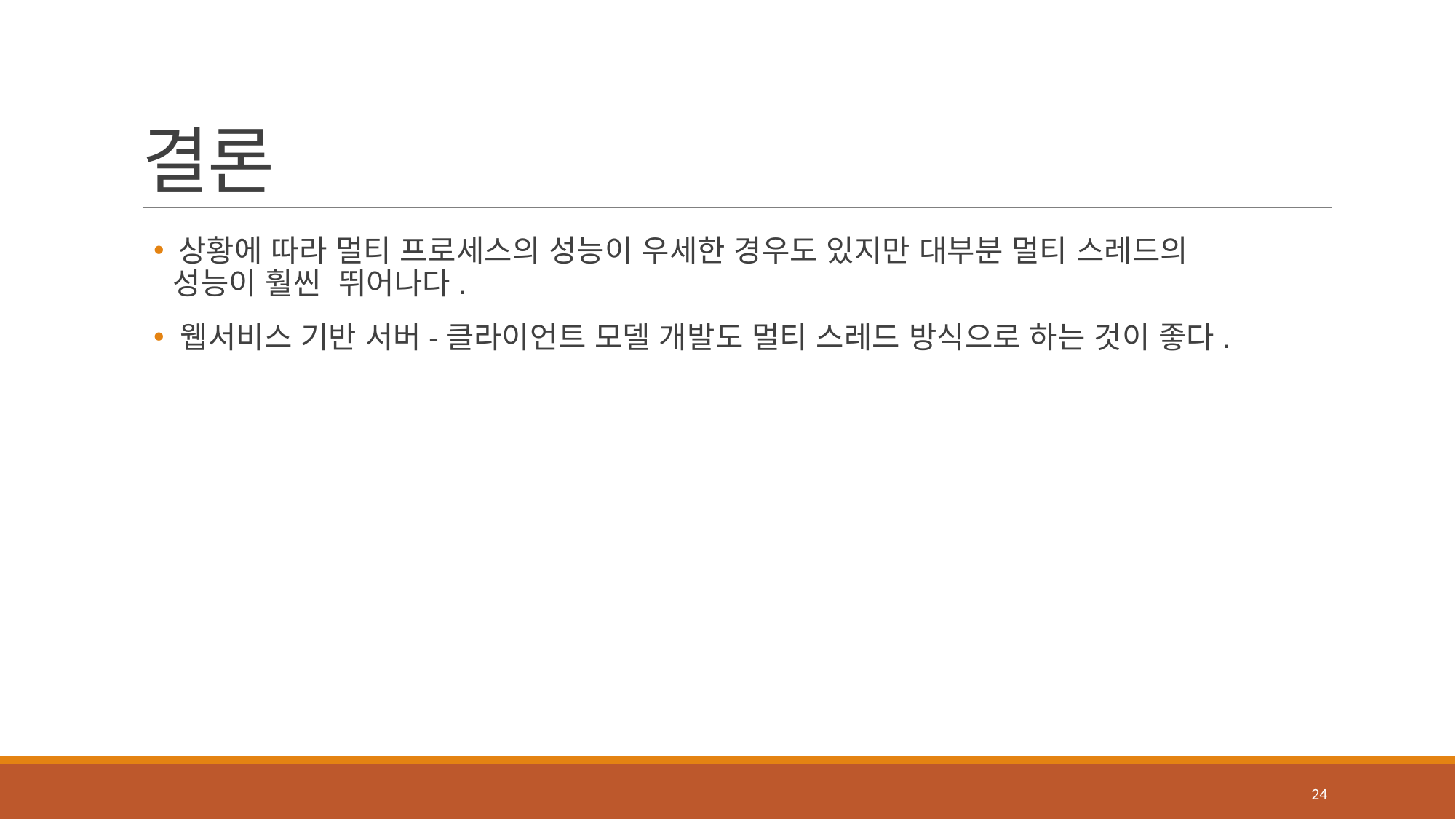

# 결론
 상황에 따라 멀티 프로세스의 성능이 우세한 경우도 있지만 대부분 멀티 스레드의
 성능이 훨씬  뛰어나다.
 웹서비스 기반 서버-클라이언트 모델 개발도 멀티 스레드 방식으로 하는 것이 좋다.

24